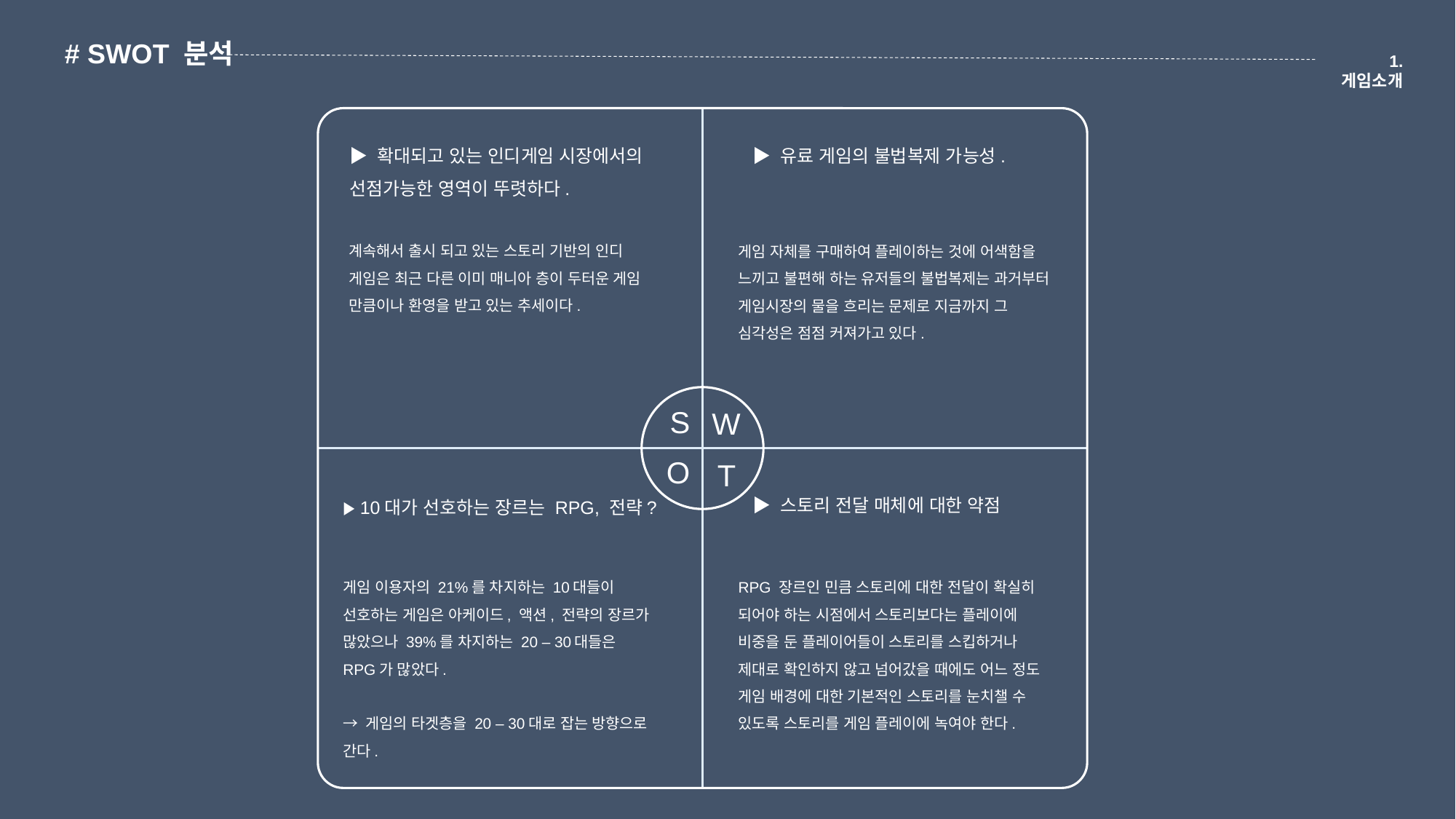

# SWOT 분석
1. 게임소개

▶ 확대되고 있는 인디게임 시장에서의 선점가능한 영역이 뚜렷하다.
▶ 유료 게임의 불법복제 가능성.
계속해서 출시 되고 있는 스토리 기반의 인디 게임은 최근 다른 이미 매니아 층이 두터운 게임 만큼이나 환영을 받고 있는 추세이다.

게임 자체를 구매하여 플레이하는 것에 어색함을 느끼고 불편해 하는 유저들의 불법복제는 과거부터 게임시장의 물을 흐리는 문제로 지금까지 그 심각성은 점점 커져가고 있다.

S
W
O
T
▶ 스토리 전달 매체에 대한 약점
▶ 10대가 선호하는 장르는 RPG, 전략?
게임 이용자의 21%를 차지하는 10대들이 선호하는 게임은 아케이드, 액션, 전략의 장르가 많았으나 39%를 차지하는 20 – 30대들은 RPG가 많았다.

→ 게임의 타겟층을 20 – 30대로 잡는 방향으로 간다.
RPG 장르인 민큼 스토리에 대한 전달이 확실히 되어야 하는 시점에서 스토리보다는 플레이에 비중을 둔 플레이어들이 스토리를 스킵하거나 제대로 확인하지 않고 넘어갔을 때에도 어느 정도 게임 배경에 대한 기본적인 스토리를 눈치챌 수 있도록 스토리를 게임 플레이에 녹여야 한다.